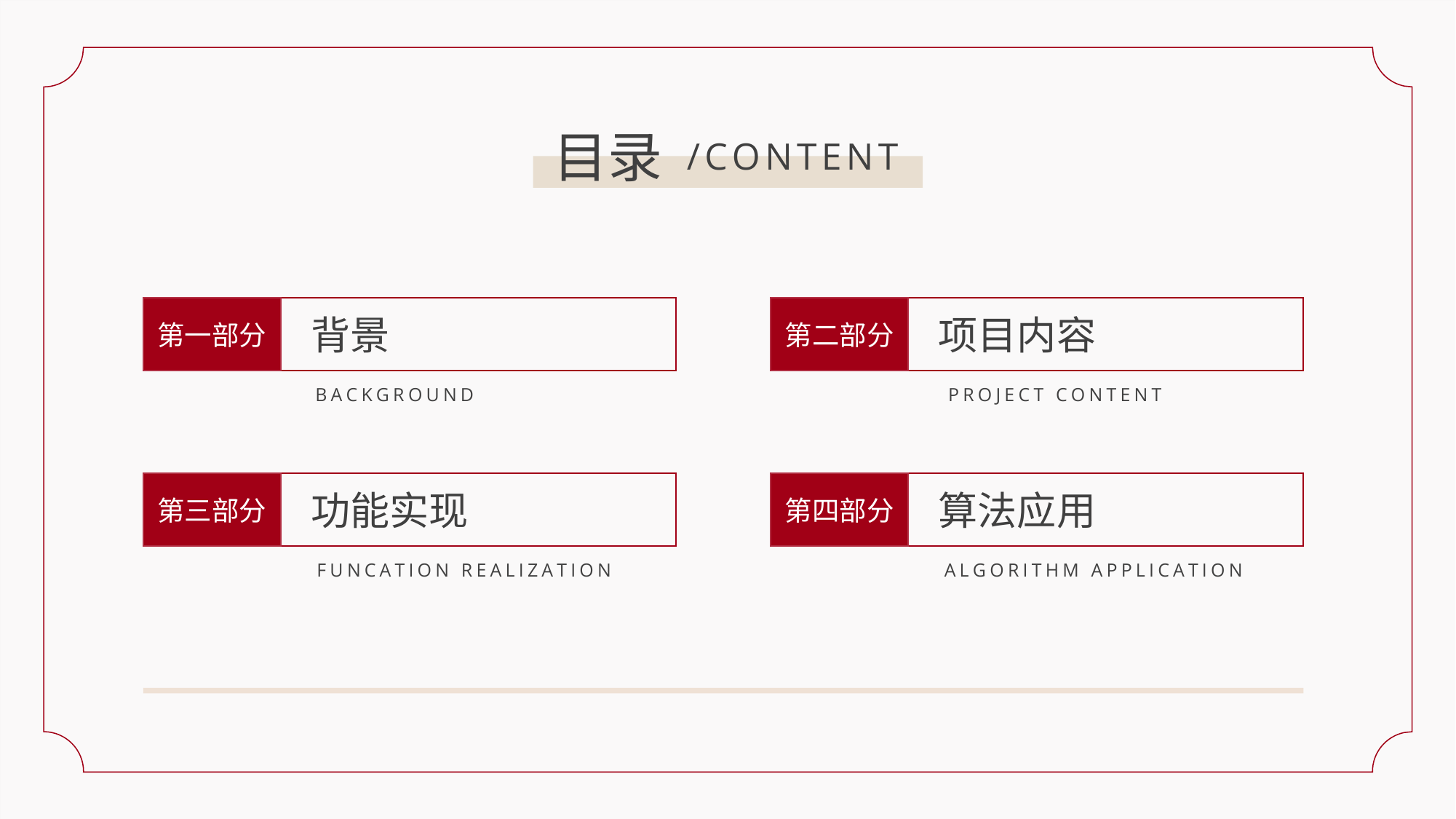

目录
/CONTENT

背景
项目内容
第一部分
第二部分
BACKGROUND
PROJECT CONTENT
功能实现
算法应用
第三部分
第四部分
FUNCATION REALIZATION
ALGORITHM APPLICATION